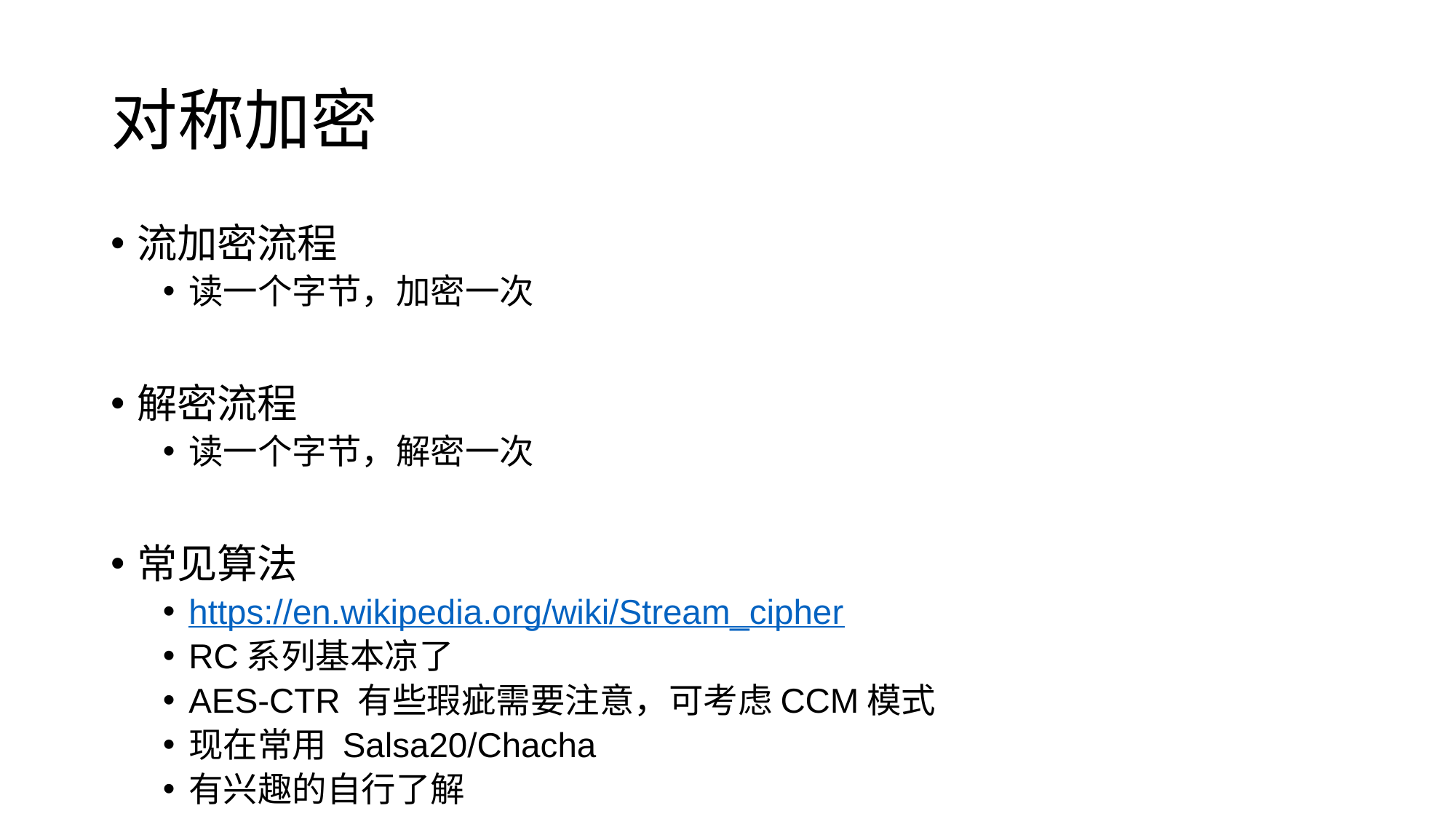

# 对称加密
流加密流程
读一个字节，加密一次

解密流程
读一个字节，解密一次

常见算法
https://en.wikipedia.org/wiki/Stream_cipher
RC系列基本凉了
AES-CTR 有些瑕疵需要注意，可考虑CCM模式
现在常用 Salsa20/Chacha
有兴趣的自行了解